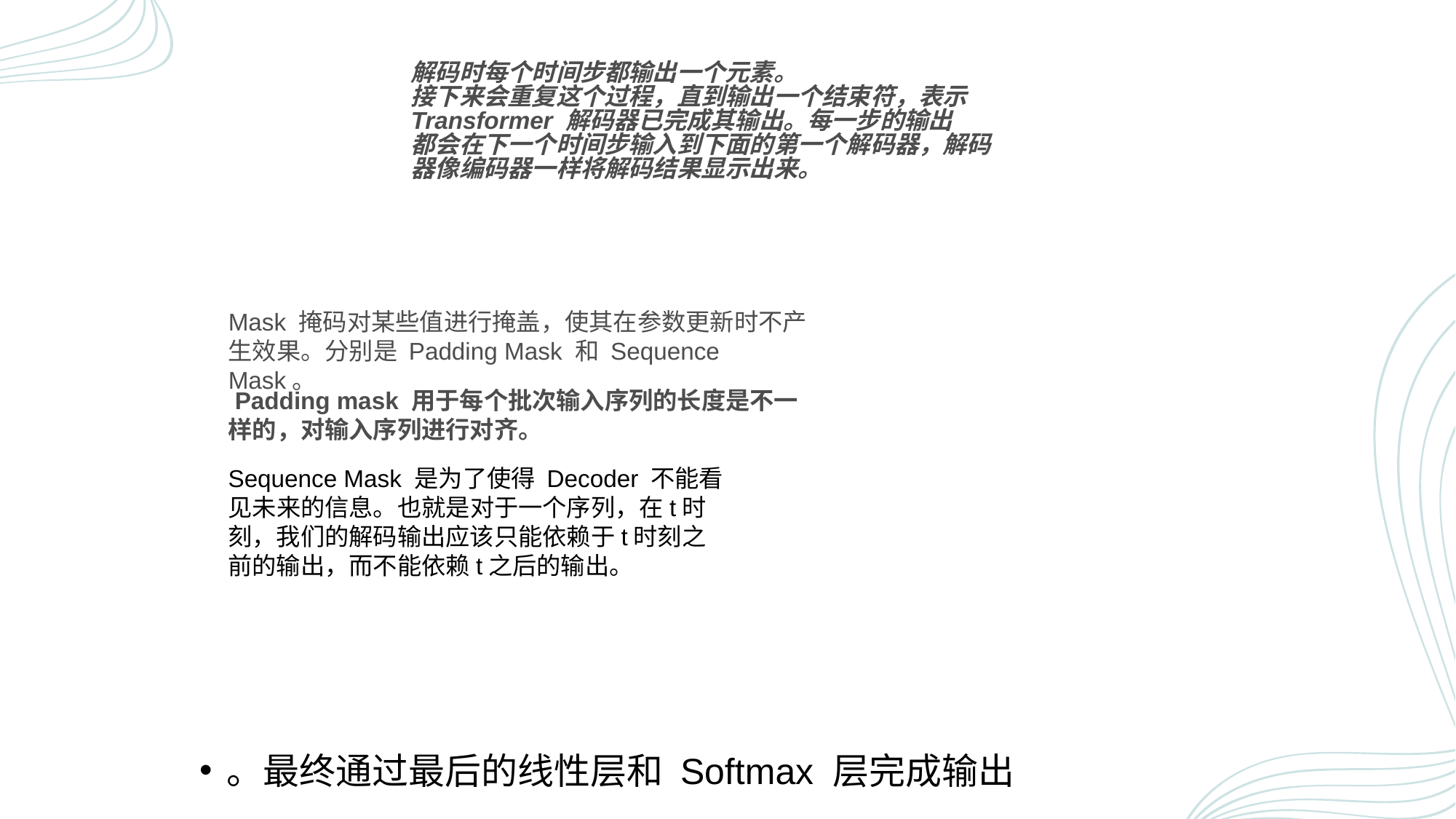

#
解码时每个时间步都输出一个元素。
接下来会重复这个过程，直到输出一个结束符，表示
Transformer 解码器已完成其输出。每一步的输出
都会在下一个时间步输入到下面的第一个解码器，解码
器像编码器一样将解码结果显示出来。
Mask 掩码对某些值进行掩盖，使其在参数更新时不产生效果。分别是 Padding Mask 和 Sequence Mask。
 Padding mask 用于每个批次输入序列的长度是不一样的，对输入序列进行对齐。
Sequence Mask 是为了使得 Decoder 不能看见未来的信息。也就是对于一个序列，在t时刻，我们的解码输出应该只能依赖于t时刻之前的输出，而不能依赖t之后的输出。

。最终通过最后的线性层和 Softmax 层完成输出